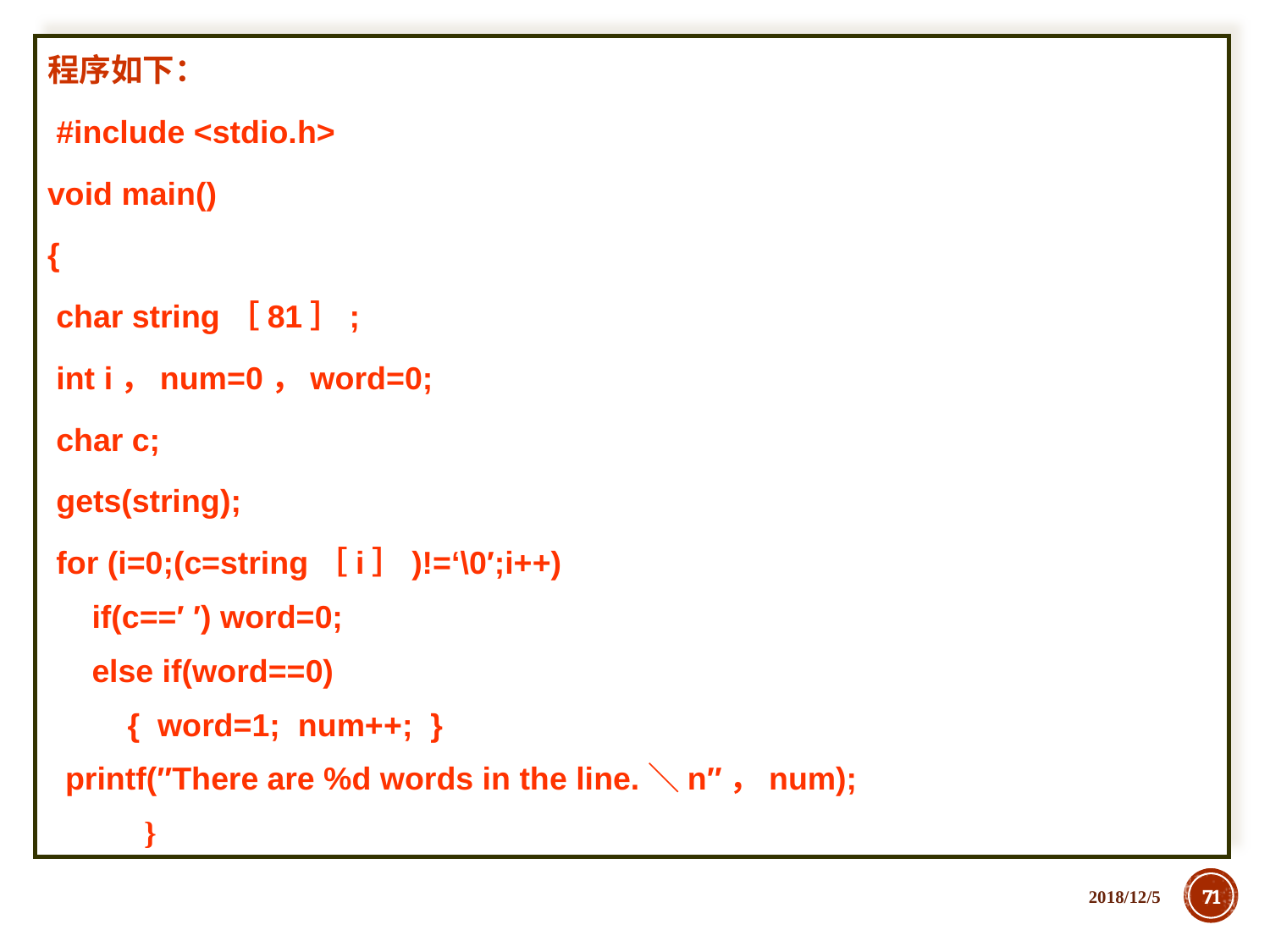

程序如下：
 #include <stdio.h>
void main()
{
 char string［81］;
 int i，num=0，word=0;
 char c;
 gets(string);
 for (i=0;(c=string［i］)!=‘\0′;i++)
     if(c==′ ′) word=0;
     else if(word==0)
         {  word=1;  num++;  }
  printf(″There are %d words in the line.＼n″，num);
            }
2018/12/5
71